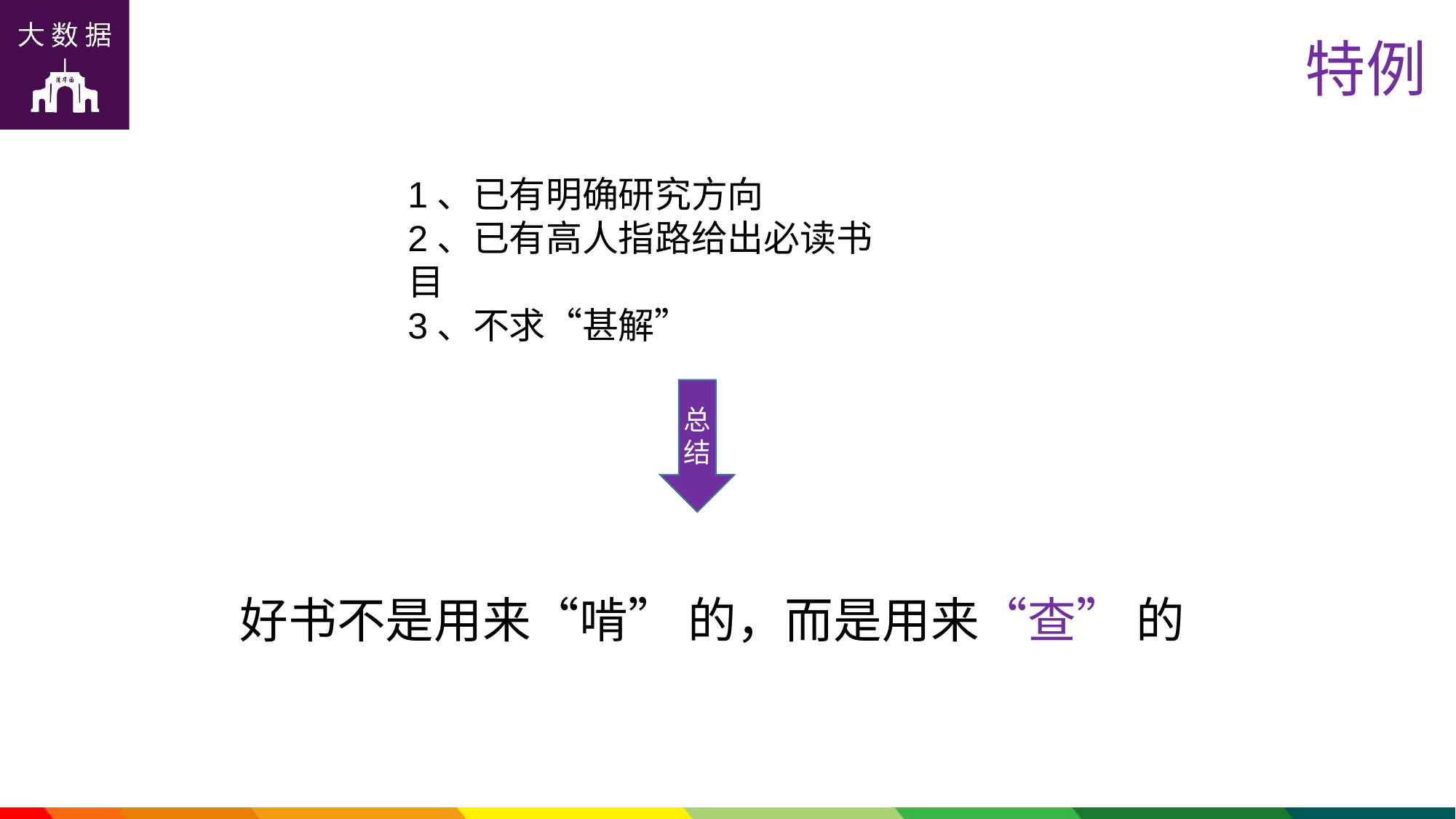

# 特例
1、已有明确研究方向
2、已有高人指路给出必读书目
3、不求“甚解”

总 结
好书不是用来“啃” 的，而是用来“查” 的